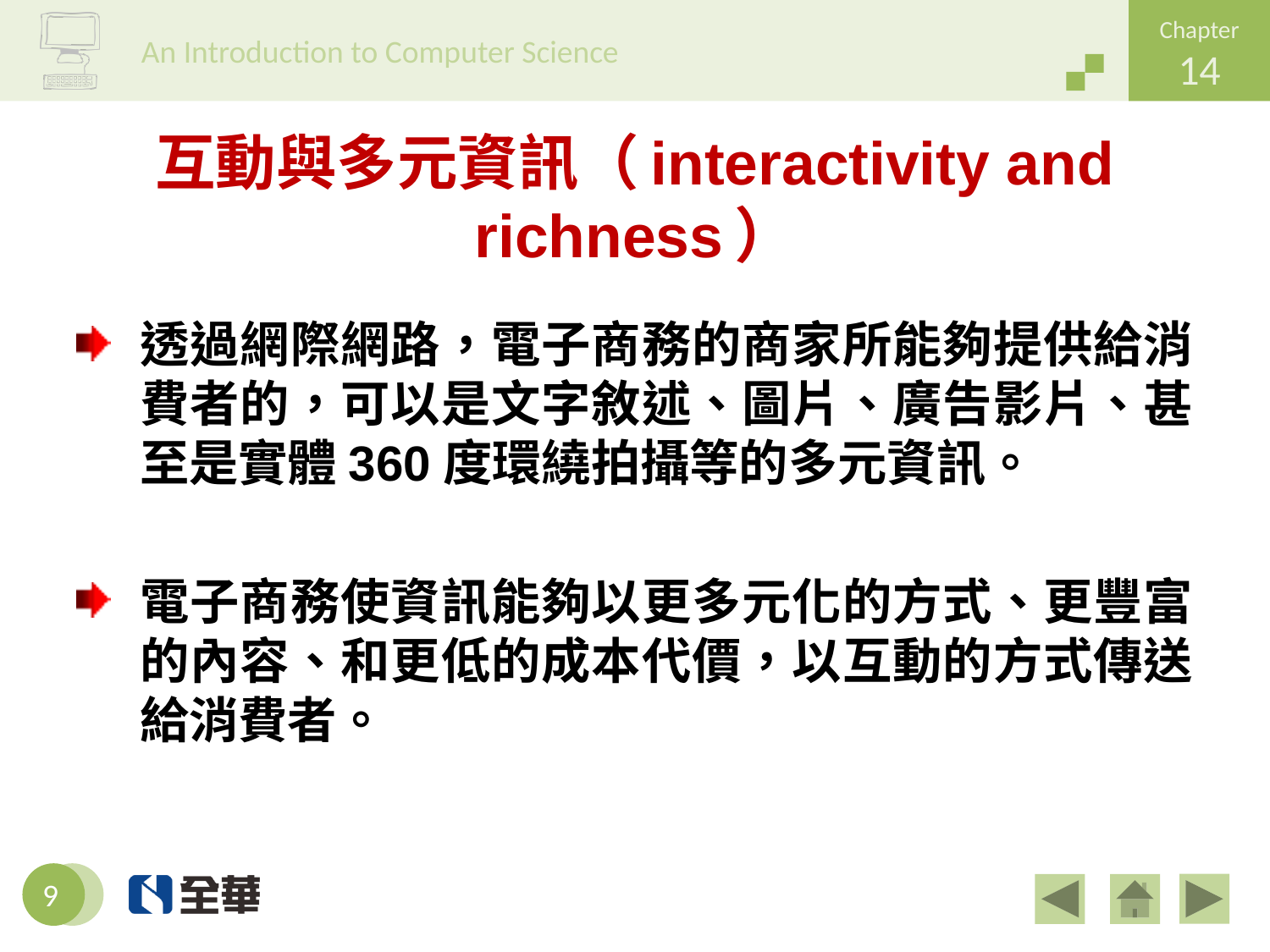

# 互動與多元資訊（interactivity and richness）
透過網際網路，電子商務的商家所能夠提供給消費者的，可以是文字敘述、圖片、廣告影片、甚至是實體360度環繞拍攝等的多元資訊。

電子商務使資訊能夠以更多元化的方式、更豐富的內容、和更低的成本代價，以互動的方式傳送給消費者。